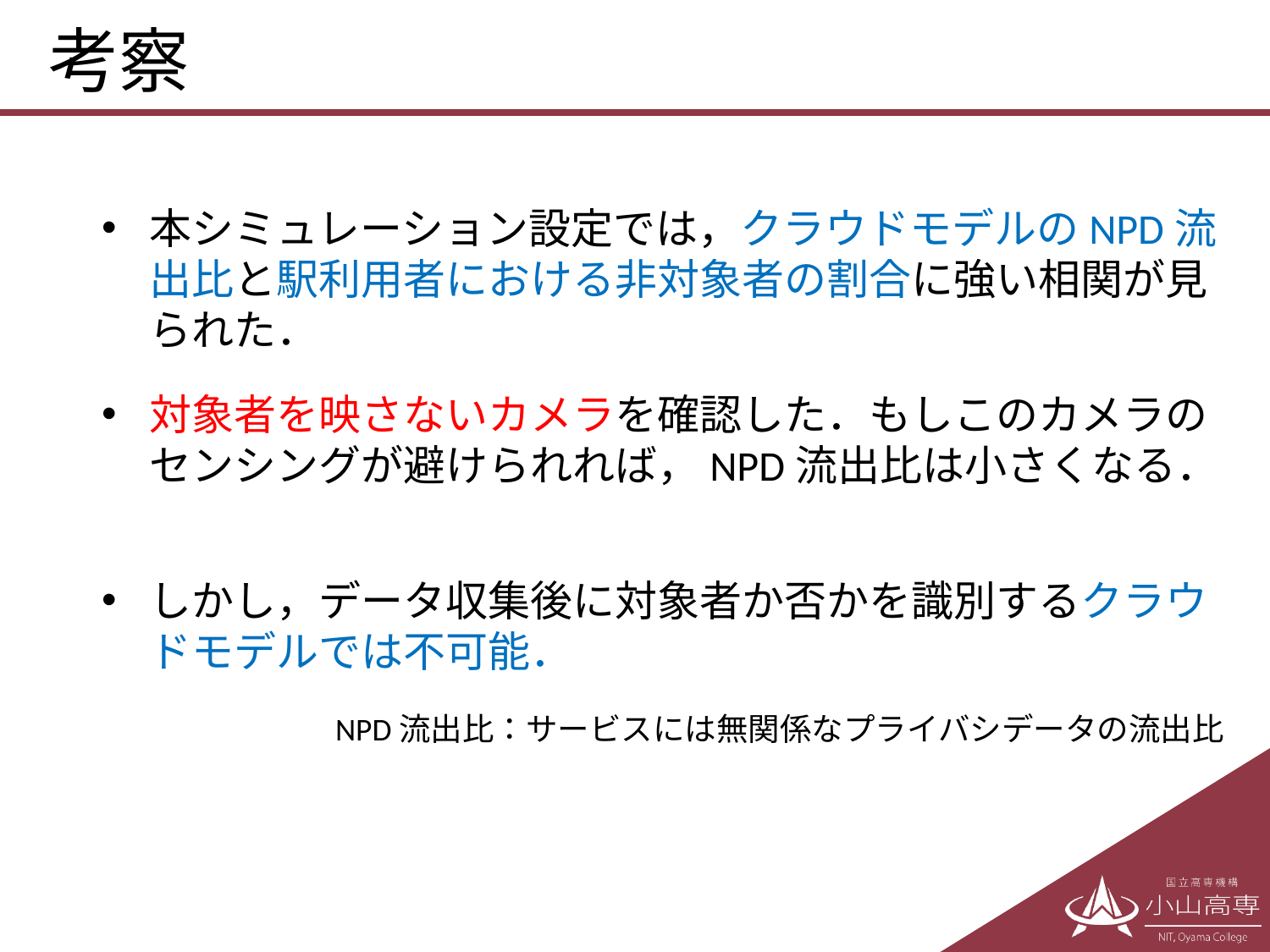

# 考察
本シミュレーション設定では，クラウドモデルのNPD流出比と駅利用者における非対象者の割合に強い相関が見られた．
対象者を映さないカメラを確認した．もしこのカメラのセンシングが避けられれば，NPD流出比は小さくなる．
しかし，データ収集後に対象者か否かを識別するクラウドモデルでは不可能．
NPD流出比：サービスには無関係なプライバシデータの流出比